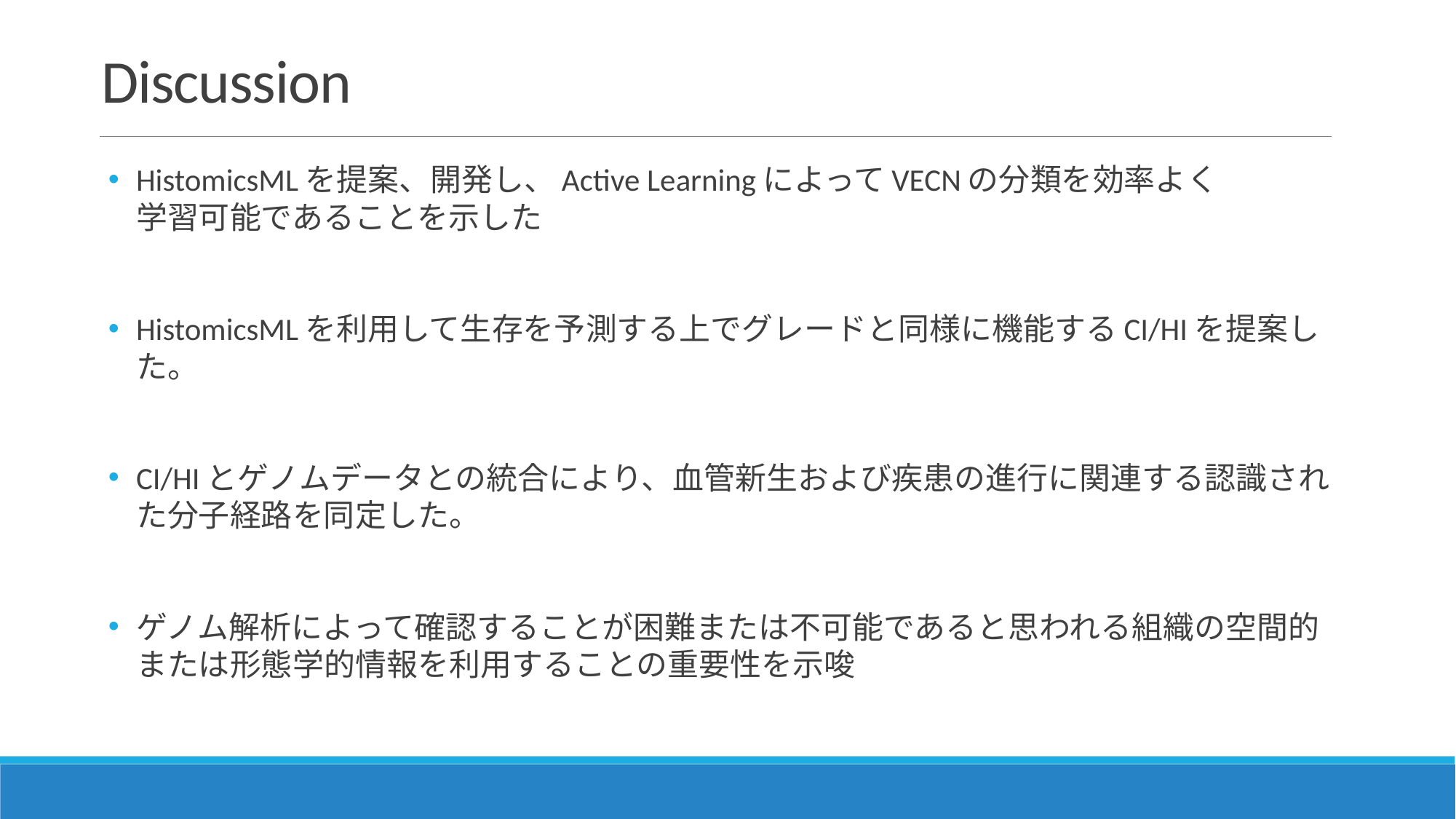

# Discussion
HistomicsMLを提案、開発し、Active LearningによってVECNの分類を効率よく
学習可能であることを示した

HistomicsMLを利用して生存を予測する上でグレードと同様に機能するCI/HIを提案した。

CI/HIとゲノムデータとの統合により、血管新生および疾患の進行に関連する認識された分子経路を同定した。

ゲノム解析によって確認することが困難または不可能であると思われる組織の空間的または形態学的情報を利用することの重要性を示唆